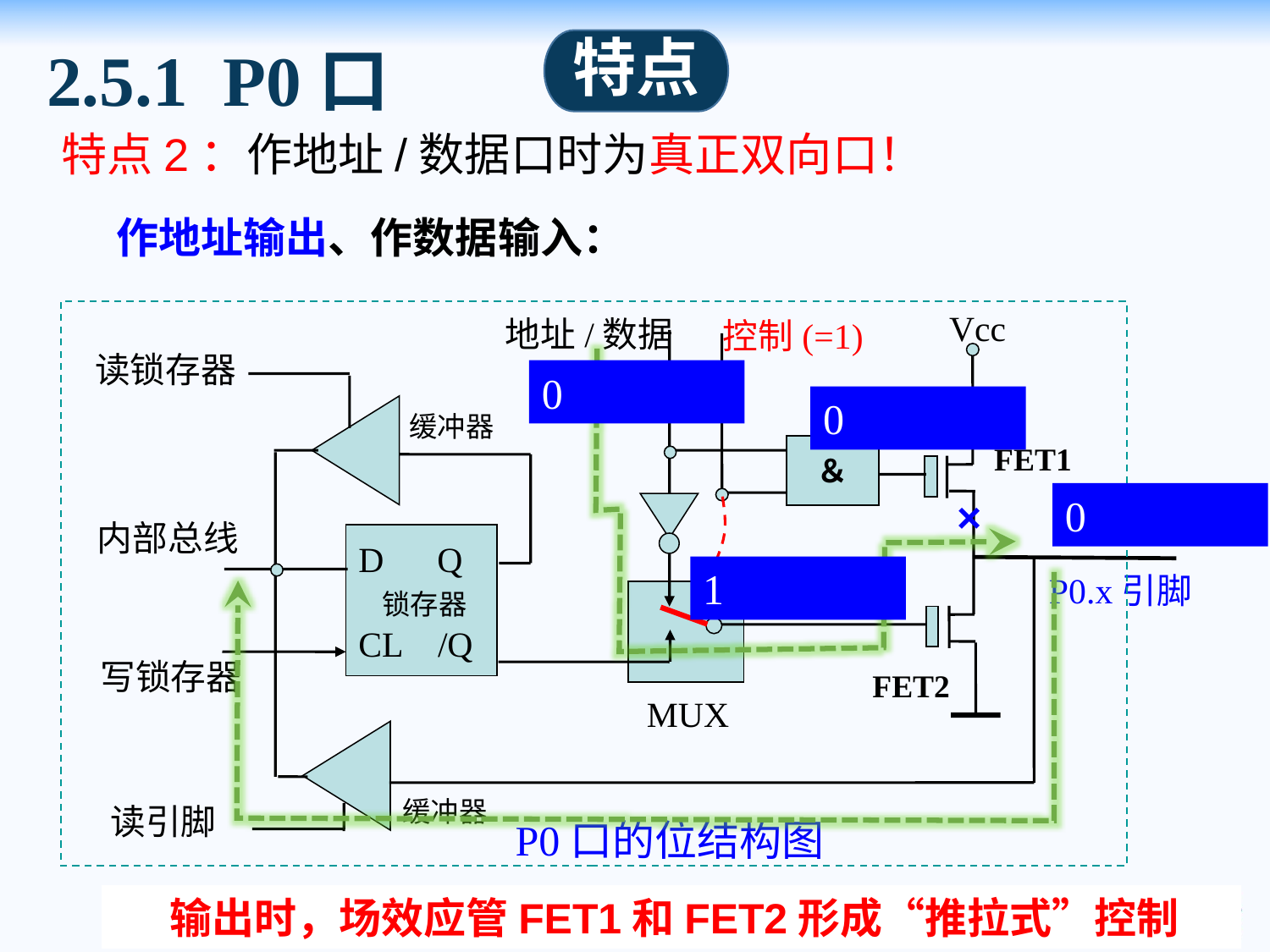

2.5.1  P0口
特点

特点2：作地址/数据口时为真正双向口！
作地址输出、作数据输入：
地址/数据

Vcc
控制(=1)
读锁存器

0

0
缓冲器

FET1
＆

0
×

内部总线
D      Q
  锁存器
CL    /Q

P0.x引脚

1

写锁存器

FET2

MUX

缓冲器
读引脚

P0口的位结构图

输出时，场效应管FET1和FET2形成“推拉式”控制